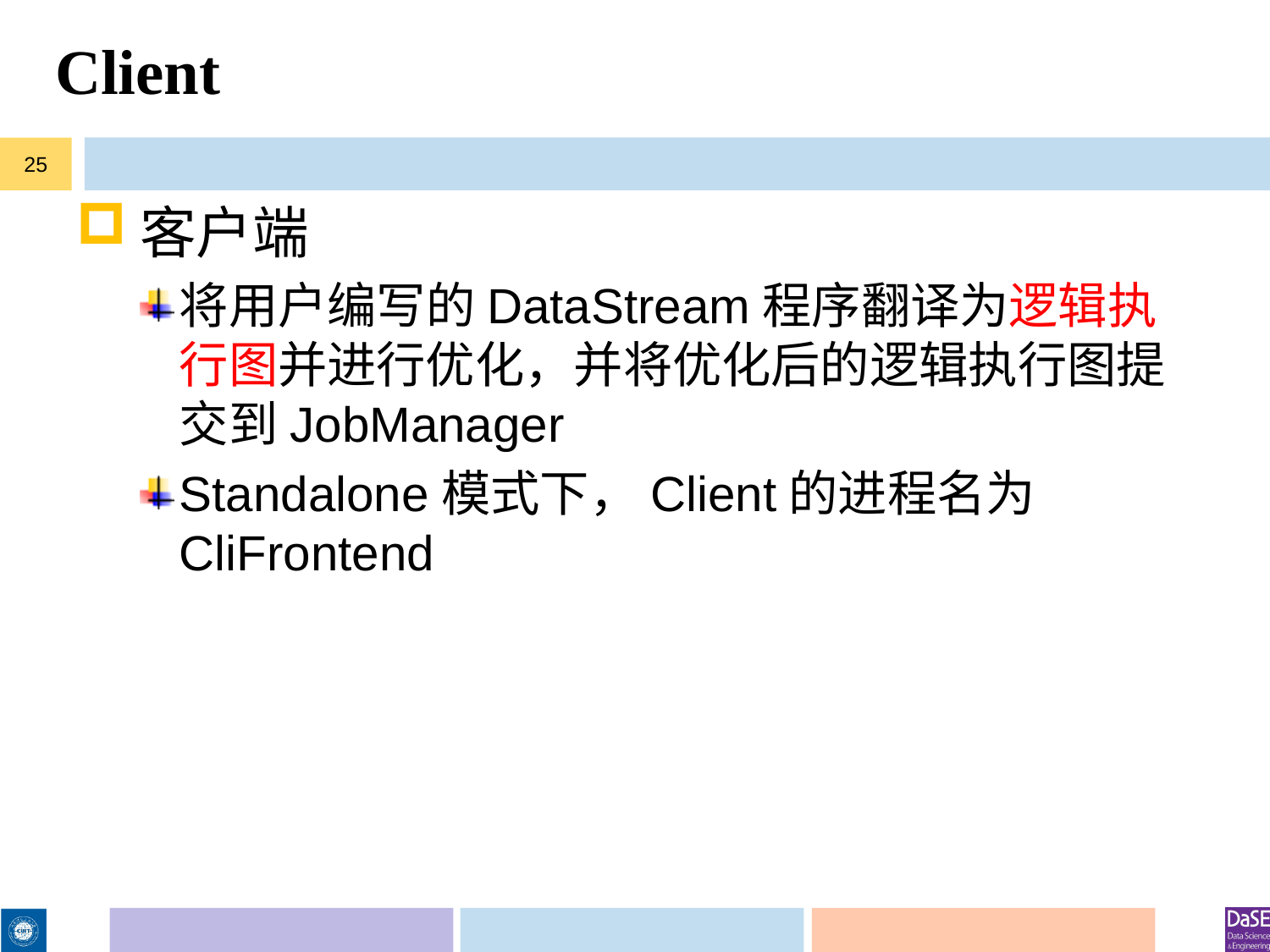

# Client
25
客户端
将用户编写的DataStream程序翻译为逻辑执行图并进行优化，并将优化后的逻辑执行图提交到JobManager
Standalone模式下，Client的进程名为CliFrontend